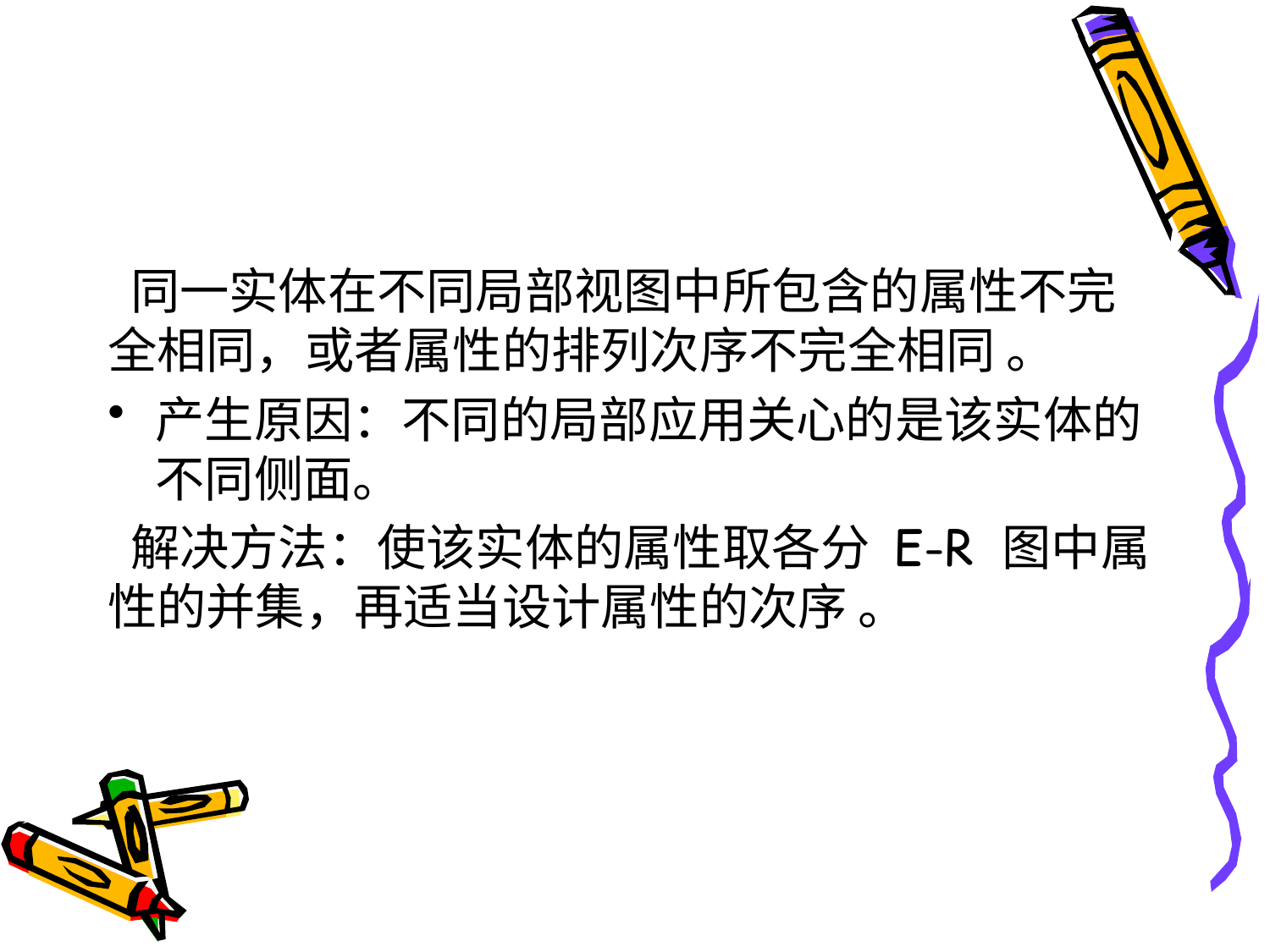

#
 同一实体在不同局部视图中所包含的属性不完全相同，或者属性的排列次序不完全相同 。
产生原因：不同的局部应用关心的是该实体的不同侧面。
 解决方法：使该实体的属性取各分 E-R 图中属性的并集，再适当设计属性的次序 。